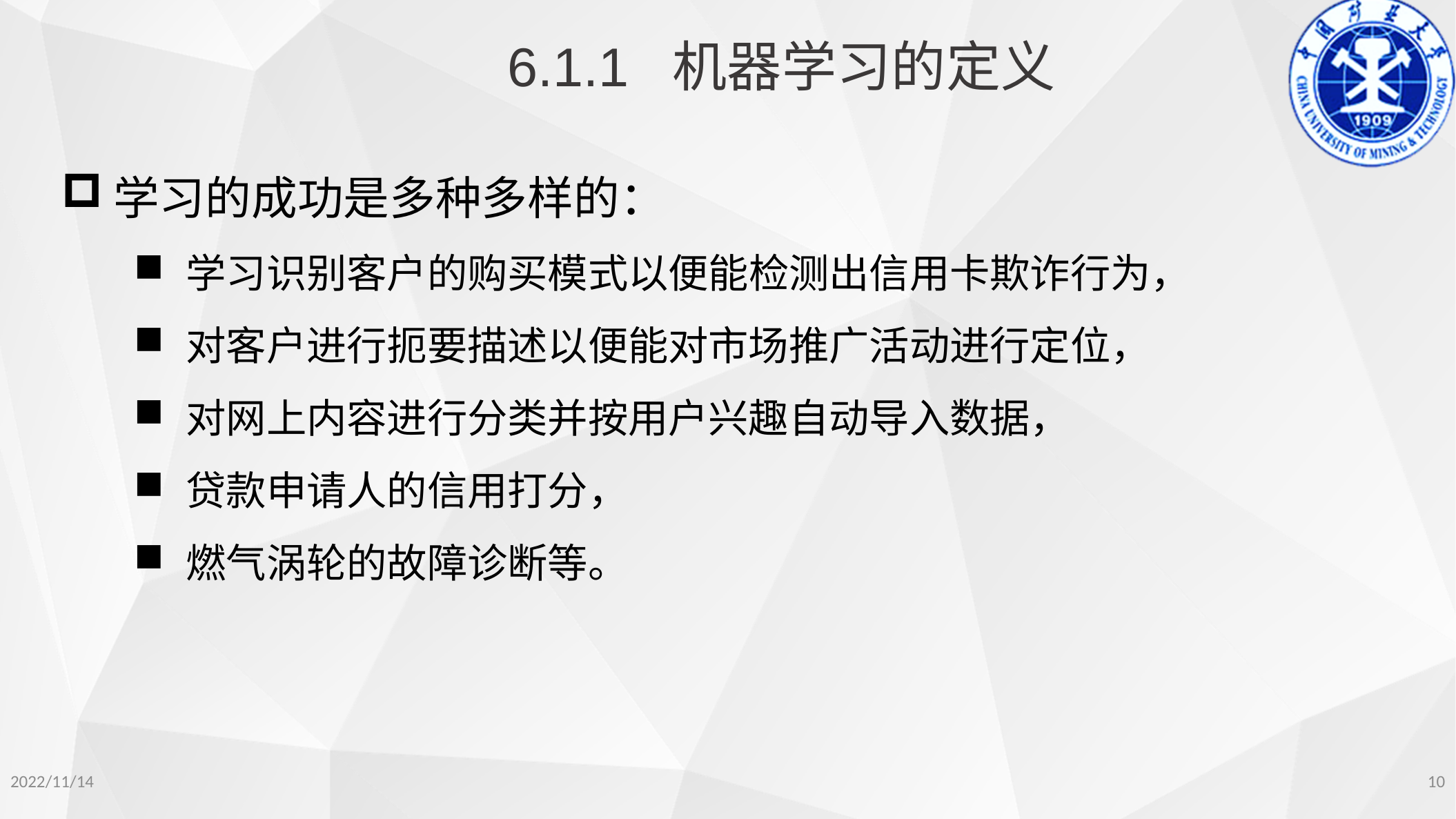

6.1.1  机器学习的定义
学习的成功是多种多样的：
学习识别客户的购买模式以便能检测出信用卡欺诈行为，
对客户进行扼要描述以便能对市场推广活动进行定位，
对网上内容进行分类并按用户兴趣自动导入数据，
贷款申请人的信用打分，
燃气涡轮的故障诊断等。
2022/11/14
10